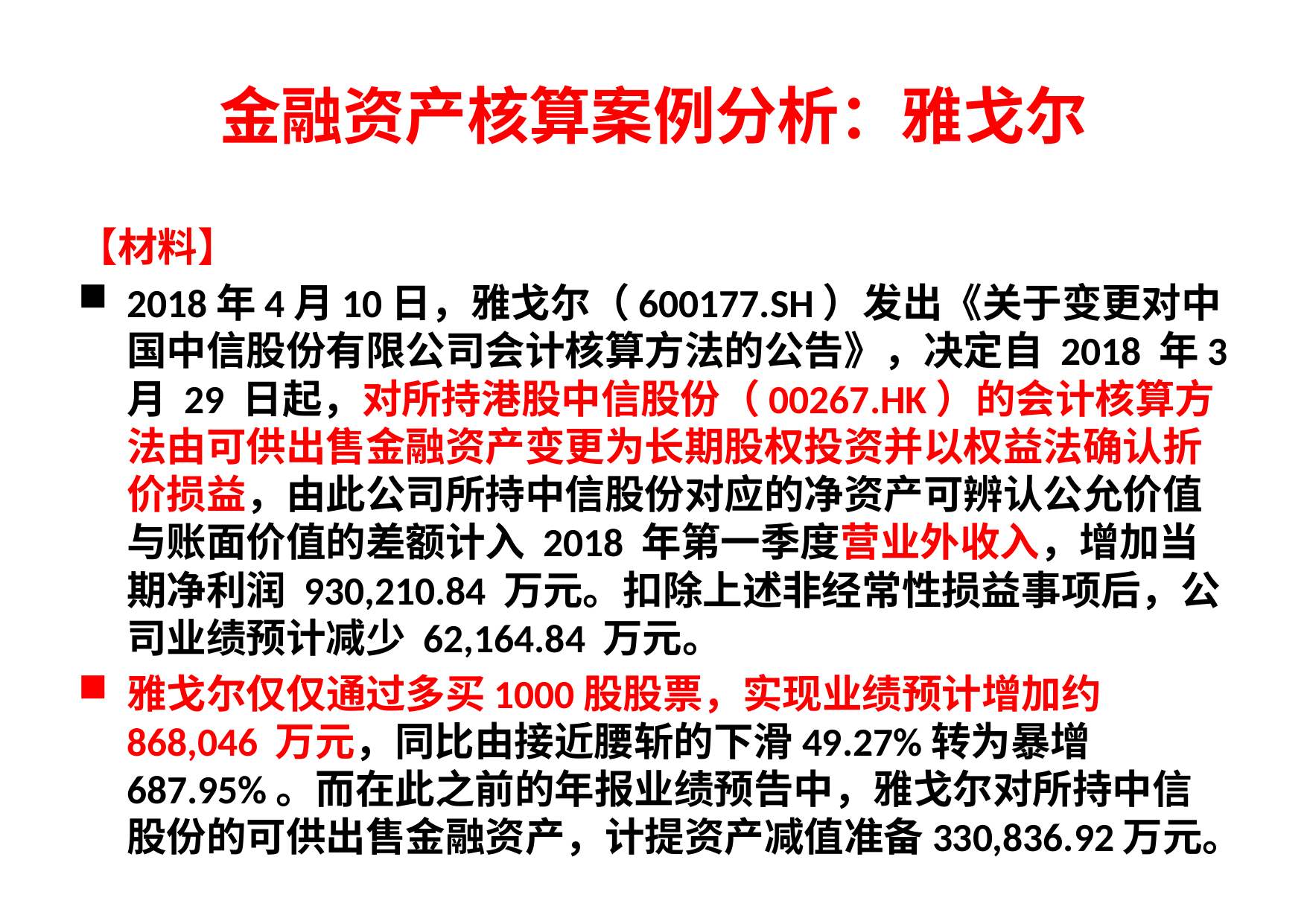

# 金融资产核算案例分析：雅戈尔
【材料】
2018年4月10日，雅戈尔（600177.SH）发出《关于变更对中国中信股份有限公司会计核算方法的公告》，决定自 2018 年3 月 29 日起，对所持港股中信股份（00267.HK）的会计核算方法由可供出售金融资产变更为长期股权投资并以权益法确认折价损益，由此公司所持中信股份对应的净资产可辨认公允价值与账面价值的差额计入 2018 年第一季度营业外收入，增加当期净利润 930,210.84 万元。扣除上述非经常性损益事项后，公司业绩预计减少 62,164.84 万元。
雅戈尔仅仅通过多买1000股股票，实现业绩预计增加约 868,046 万元，同比由接近腰斩的下滑49.27%转为暴增687.95%。而在此之前的年报业绩预告中，雅戈尔对所持中信股份的可供出售金融资产，计提资产减值准备330,836.92万元。
12